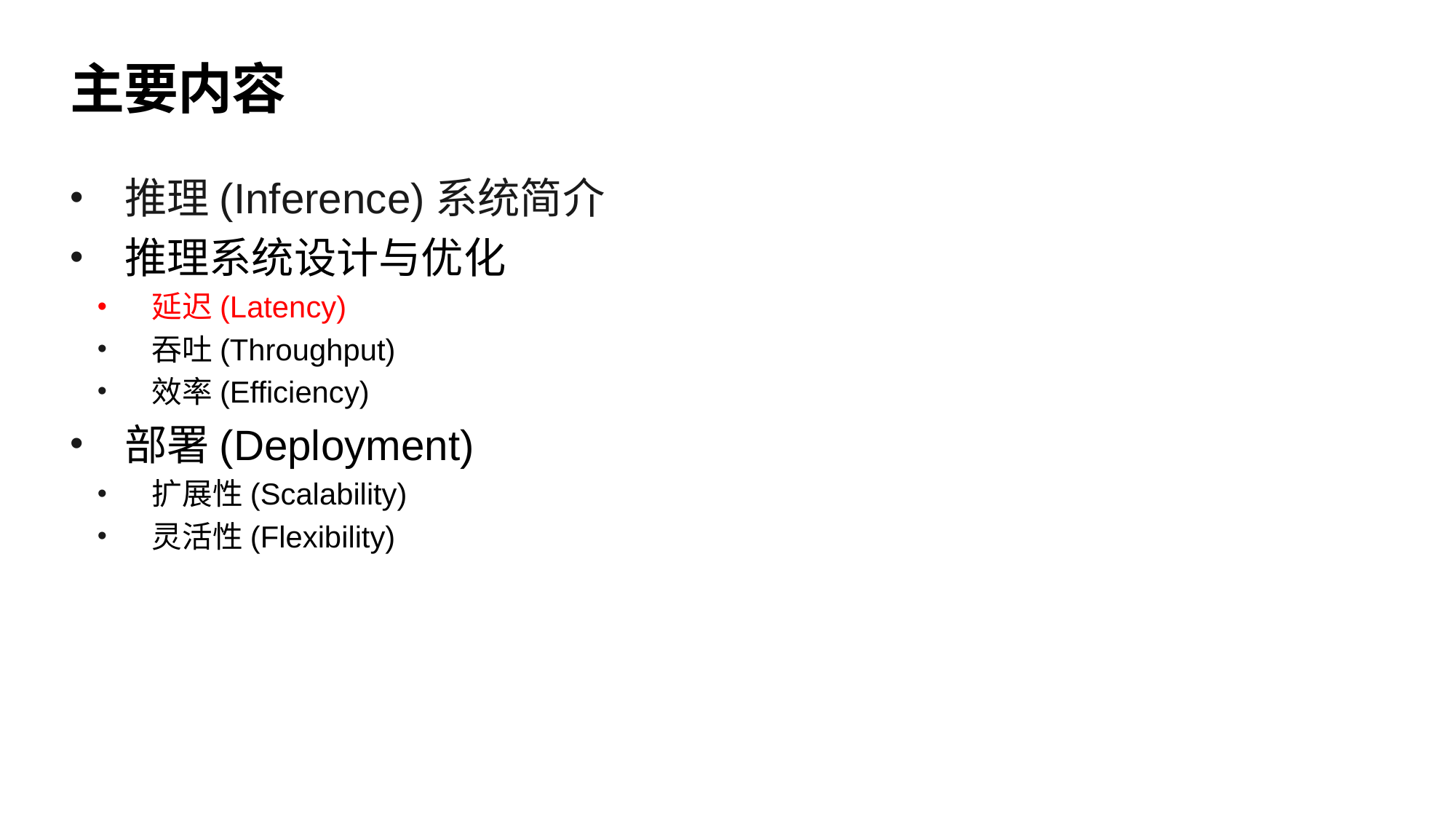

# 主要内容
推理(Inference)系统简介
推理系统设计与优化
延迟(Latency)
吞吐(Throughput)
效率(Efficiency)
部署(Deployment)
扩展性(Scalability)
灵活性(Flexibility)